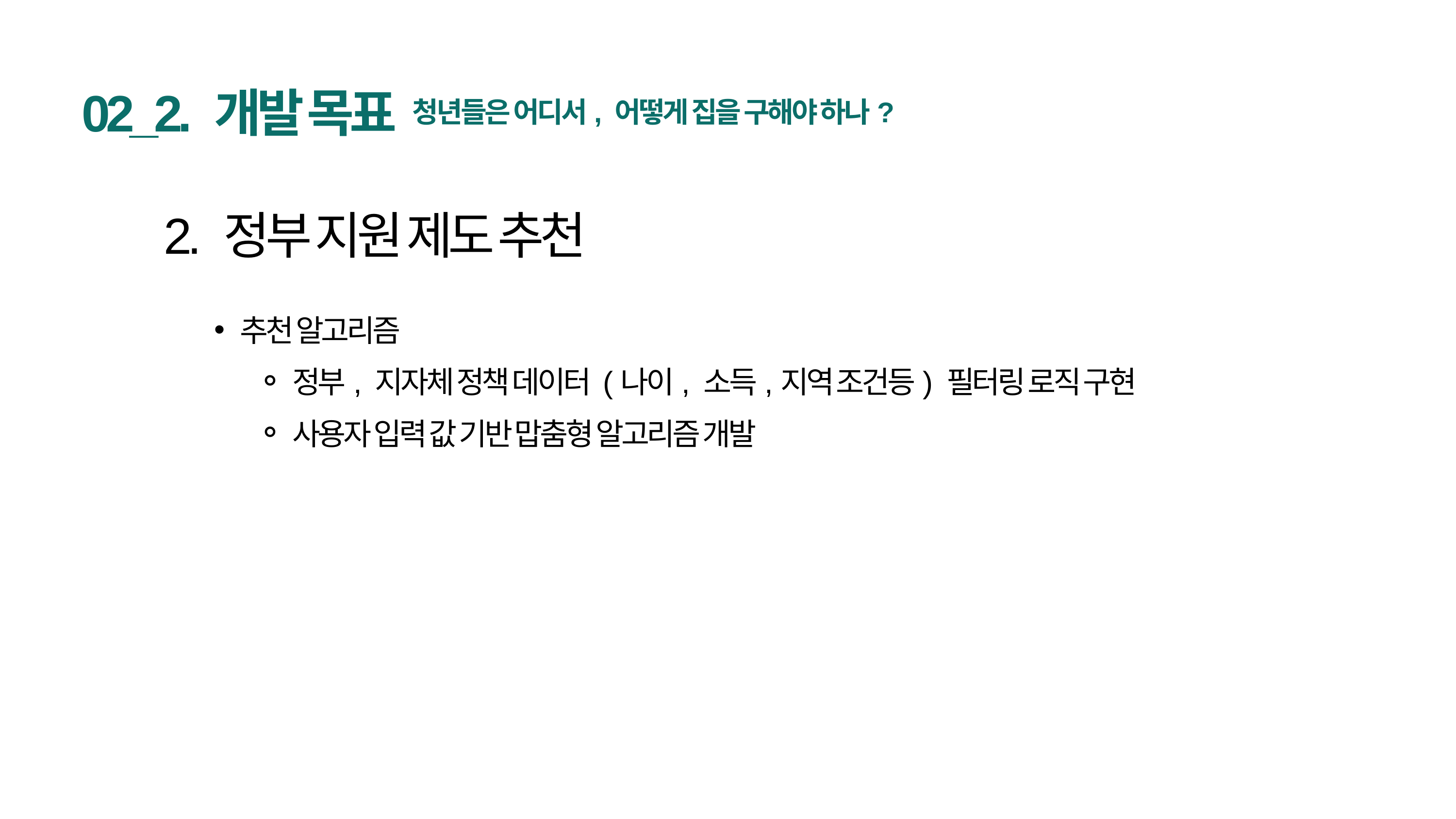

02_2. 개발 목표
청년들은 어디서, 어떻게 집을 구해야 하나?
2. 정부 지원 제도 추천
추천 알고리즘
정부, 지자체 정책 데이터 (나이, 소득,지역 조건등) 필터링 로직 구현
사용자 입력 값 기반 맙춤형 알고리즘 개발